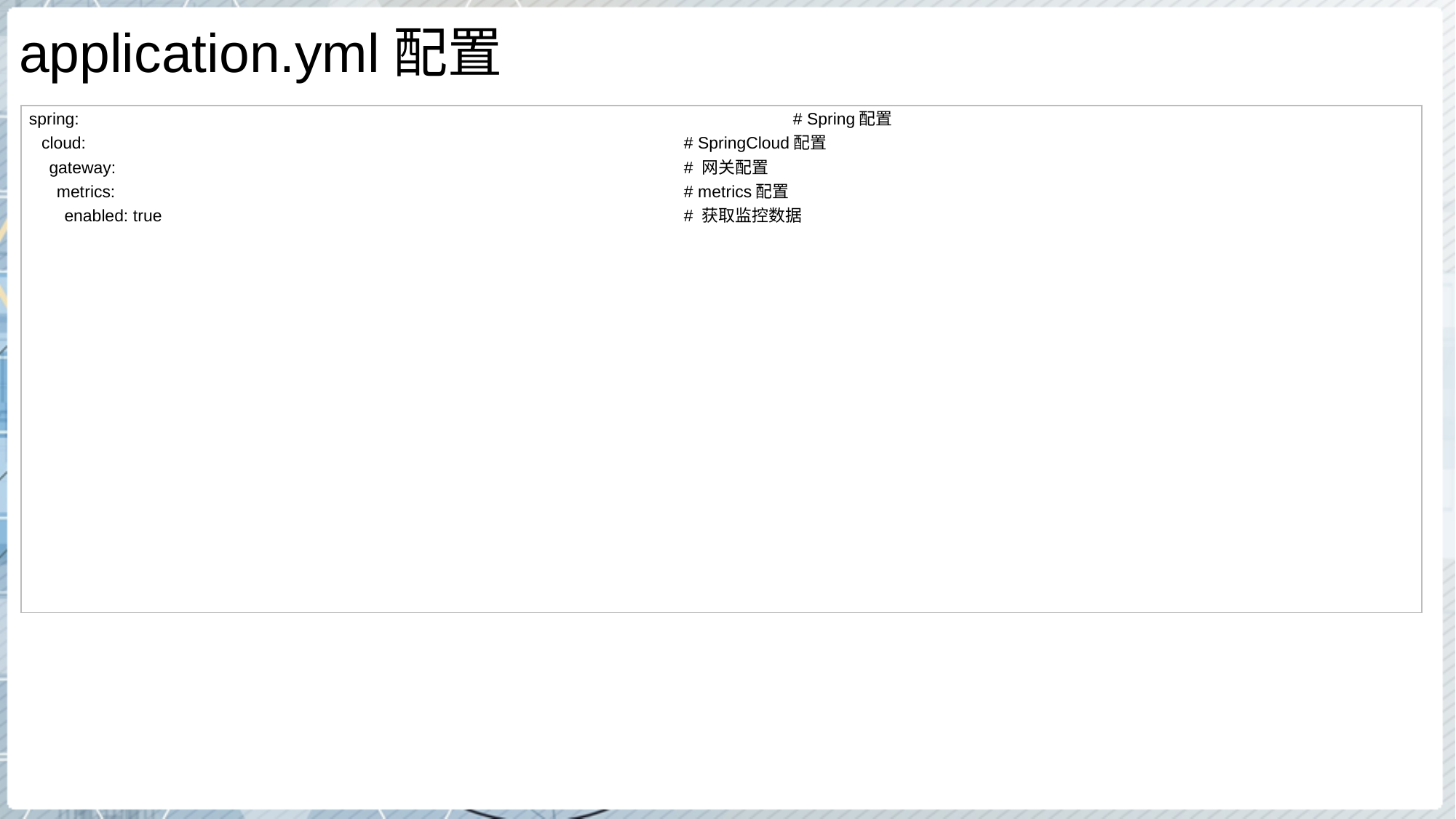

# application.yml配置
| spring: # Spring配置 cloud: # SpringCloud配置 gateway: # 网关配置 metrics: # metrics配置 enabled: true # 获取监控数据 |
| --- |